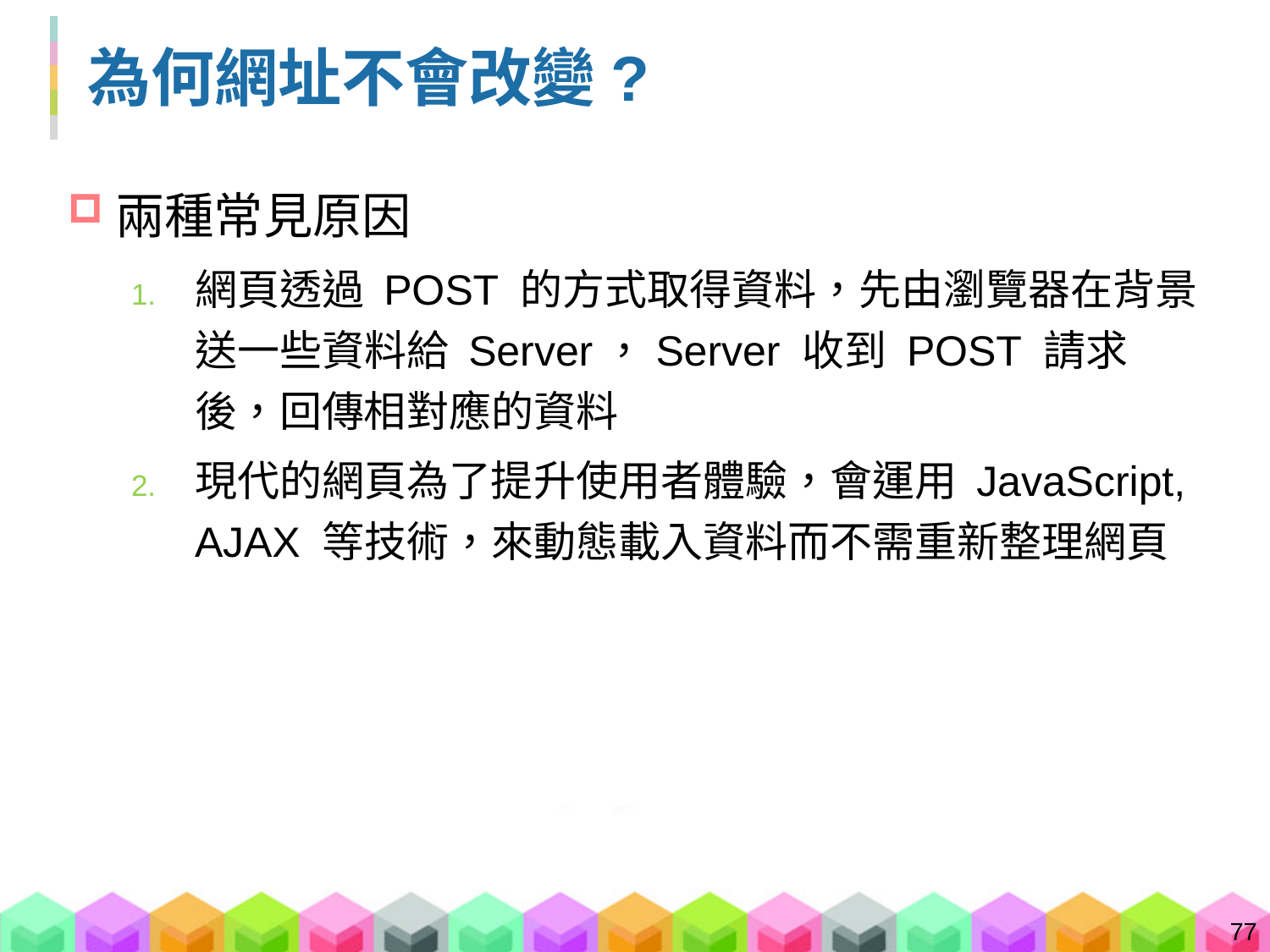

# 為何網址不會改變?
兩種常見原因
網頁透過 POST 的方式取得資料，先由瀏覽器在背景送一些資料給 Server，Server 收到 POST 請求後，回傳相對應的資料
現代的網頁為了提升使用者體驗，會運用 JavaScript, AJAX 等技術，來動態載入資料而不需重新整理網頁
77